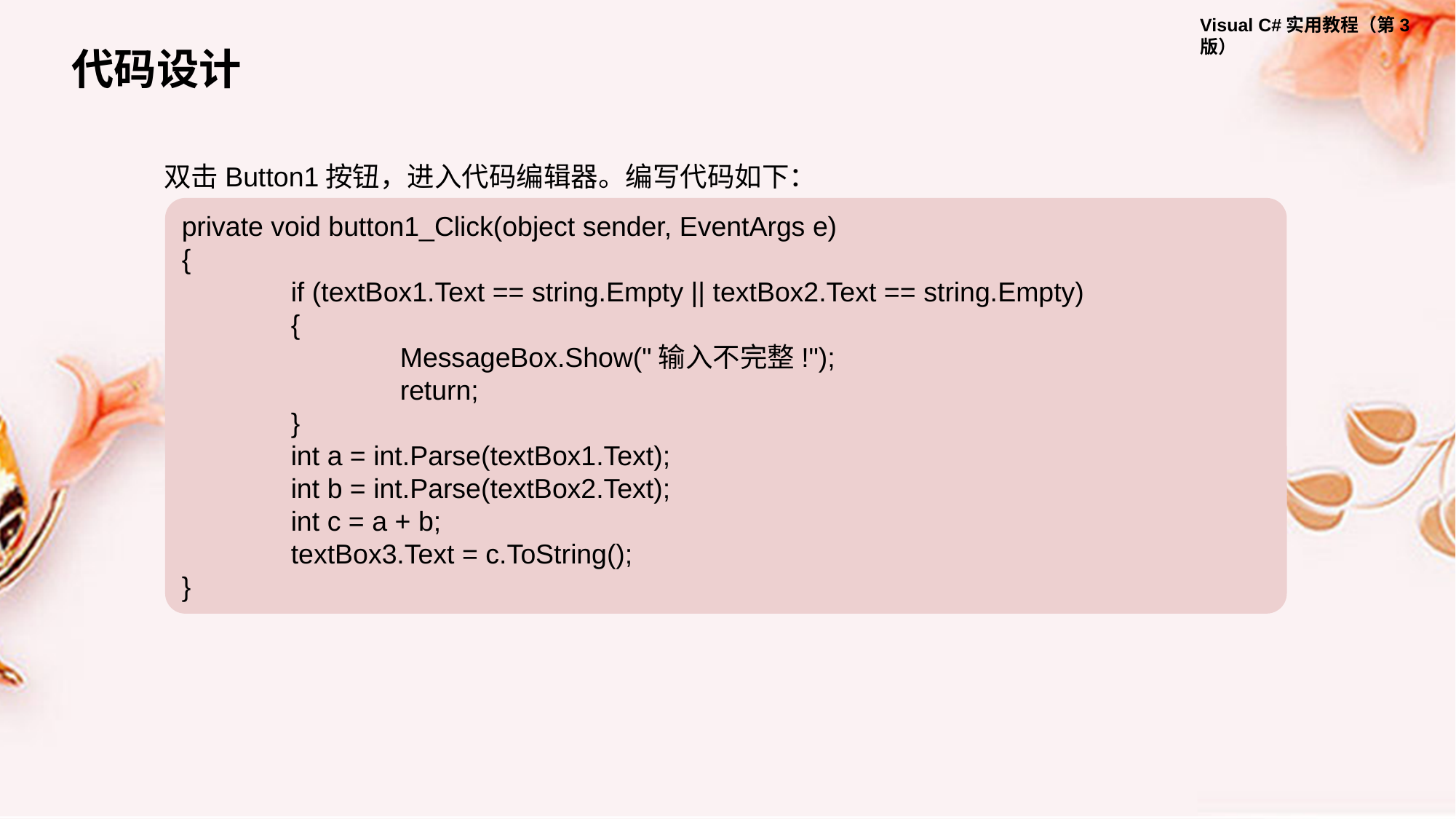

代码设计
双击button1按钮，进入代码编辑器。编写代码如下：
private void button1_Click(object sender, EventArgs e)
{
	if (textBox1.Text == string.Empty || textBox2.Text == string.Empty)
	{
		MessageBox.Show("输入不完整!");
		return;
	}
	int a = int.Parse(textBox1.Text);
	int b = int.Parse(textBox2.Text);
	int c = a + b;
	textBox3.Text = c.ToString();
}